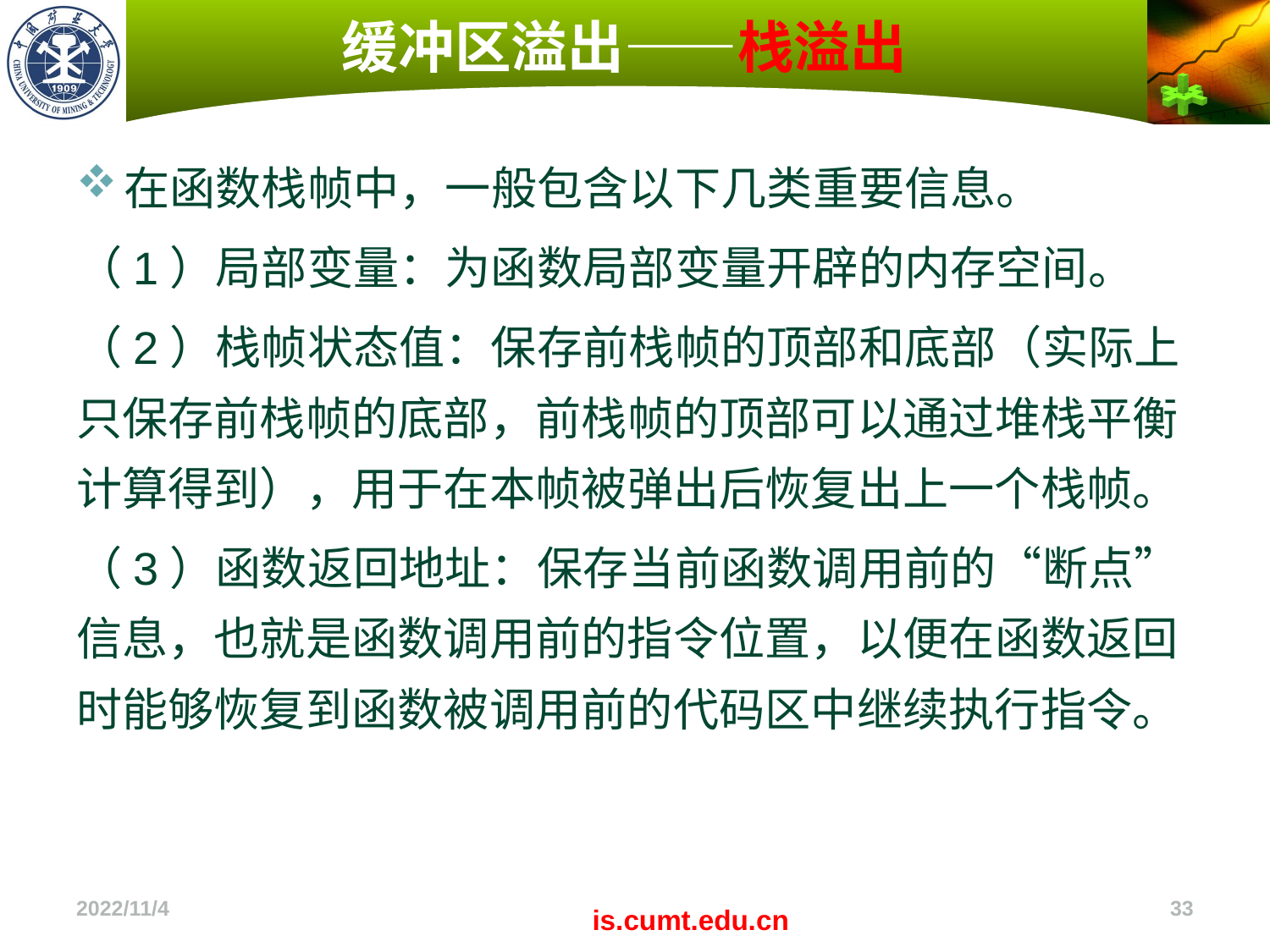

# 缓冲区溢出——栈溢出
在函数栈帧中，一般包含以下几类重要信息。
（1）局部变量：为函数局部变量开辟的内存空间。
（2）栈帧状态值：保存前栈帧的顶部和底部（实际上只保存前栈帧的底部，前栈帧的顶部可以通过堆栈平衡计算得到），用于在本帧被弹出后恢复出上一个栈帧。
（3）函数返回地址：保存当前函数调用前的“断点”信息，也就是函数调用前的指令位置，以便在函数返回时能够恢复到函数被调用前的代码区中继续执行指令。
2022/11/4
33
is.cumt.edu.cn